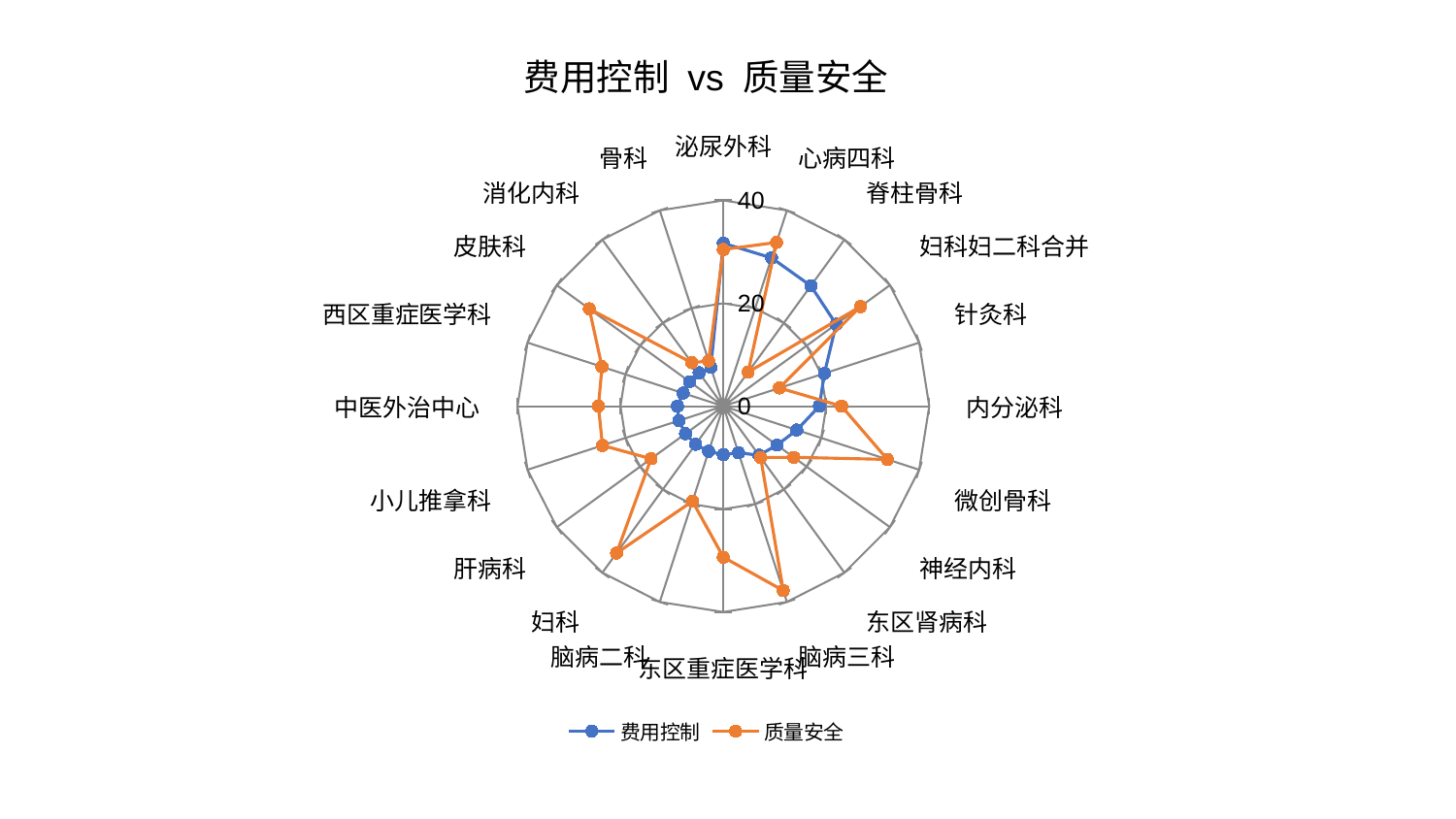

### Chart: 费用控制 vs 质量安全

| Category | 费用控制 | 质量安全 |
|---|---|---|
| 泌尿外科 | 31.662425594756485 | 30.452797761024005 |
| 心病四科 | 30.311269160426313 | 33.47168228877102 |
| 脊柱骨科 | 28.926803770079392 | 8.201504026658462 |
| 妇科妇二科合并 | 27.095146567812943 | 32.93444785575386 |
| 针灸科 | 20.64569858509743 | 11.441137256480754 |
| 内分泌科 | 18.658165965003285 | 22.96612442694016 |
| 微创骨科 | 15.004570171067217 | 33.51220068248155 |
| 神经内科 | 12.870239505393318 | 16.91703902783832 |
| 东区肾病科 | 11.791749594384166 | 12.342254421215298 |
| 脑病三科 | 9.524948826286039 | 37.67278953642697 |
| 东区重症医学科 | 9.425707795960982 | 29.352649953162334 |
| 脑病二科 | 9.23091055983021 | 19.425177259580856 |
| 妇科 | 9.161048473322927 | 35.29941768756632 |
| 肝病科 | 9.105809670776065 | 17.374369283926463 |
| 小儿推拿科 | 9.090059950543786 | 24.69501438100378 |
| 中医外治中心 | 8.921234278982453 | 24.271182556136772 |
| 西区重症医学科 | 8.21568599658545 | 24.797740722604644 |
| 皮肤科 | 8.114395831304776 | 32.19849866023047 |
| 消化内科 | 8.028574377041394 | 10.456976796838266 |
| 骨科 | 7.9251773521207864 | 9.23470985665302 |
40